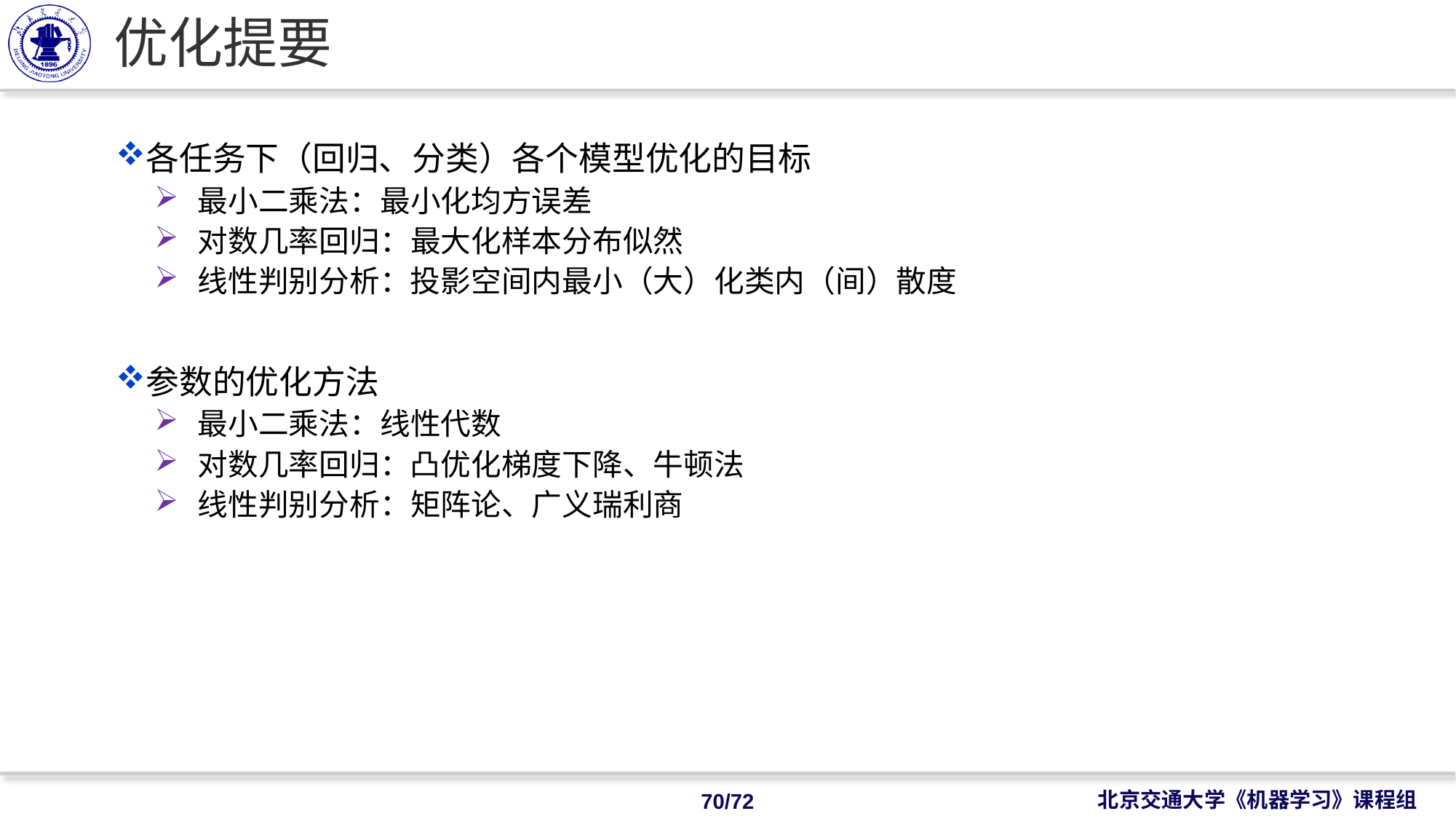

# 优化提要
各任务下（回归、分类）各个模型优化的目标
最小二乘法：最小化均方误差
对数几率回归：最大化样本分布似然
线性判别分析：投影空间内最小（大）化类内（间）散度

参数的优化方法
最小二乘法：线性代数
对数几率回归：凸优化梯度下降、牛顿法
线性判别分析：矩阵论、广义瑞利商